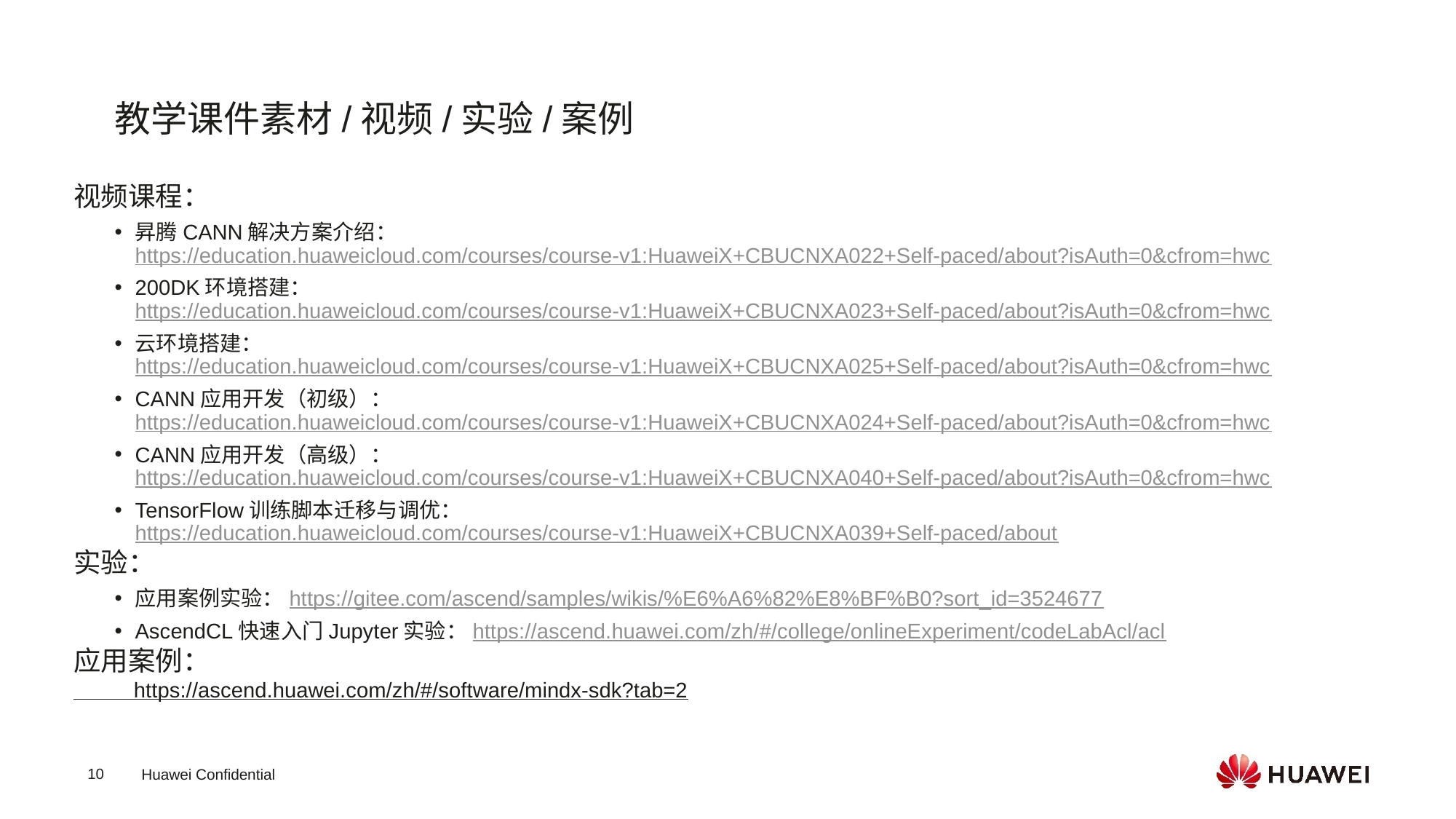

教学课件素材/视频/实验/案例

视频课程：
昇腾CANN解决方案介绍：https://education.huaweicloud.com/courses/course-v1:HuaweiX+CBUCNXA022+Self-paced/about?isAuth=0&cfrom=hwc
200DK环境搭建：https://education.huaweicloud.com/courses/course-v1:HuaweiX+CBUCNXA023+Self-paced/about?isAuth=0&cfrom=hwc
云环境搭建：https://education.huaweicloud.com/courses/course-v1:HuaweiX+CBUCNXA025+Self-paced/about?isAuth=0&cfrom=hwc
CANN应用开发（初级）：https://education.huaweicloud.com/courses/course-v1:HuaweiX+CBUCNXA024+Self-paced/about?isAuth=0&cfrom=hwc
CANN应用开发（高级）：https://education.huaweicloud.com/courses/course-v1:HuaweiX+CBUCNXA040+Self-paced/about?isAuth=0&cfrom=hwc
TensorFlow训练脚本迁移与调优：https://education.huaweicloud.com/courses/course-v1:HuaweiX+CBUCNXA039+Self-paced/about
实验：
应用案例实验：https://gitee.com/ascend/samples/wikis/%E6%A6%82%E8%BF%B0?sort_id=3524677
AscendCL快速入门Jupyter实验：https://ascend.huawei.com/zh/#/college/onlineExperiment/codeLabAcl/acl
应用案例：
          https://ascend.huawei.com/zh/#/software/mindx-sdk?tab=2